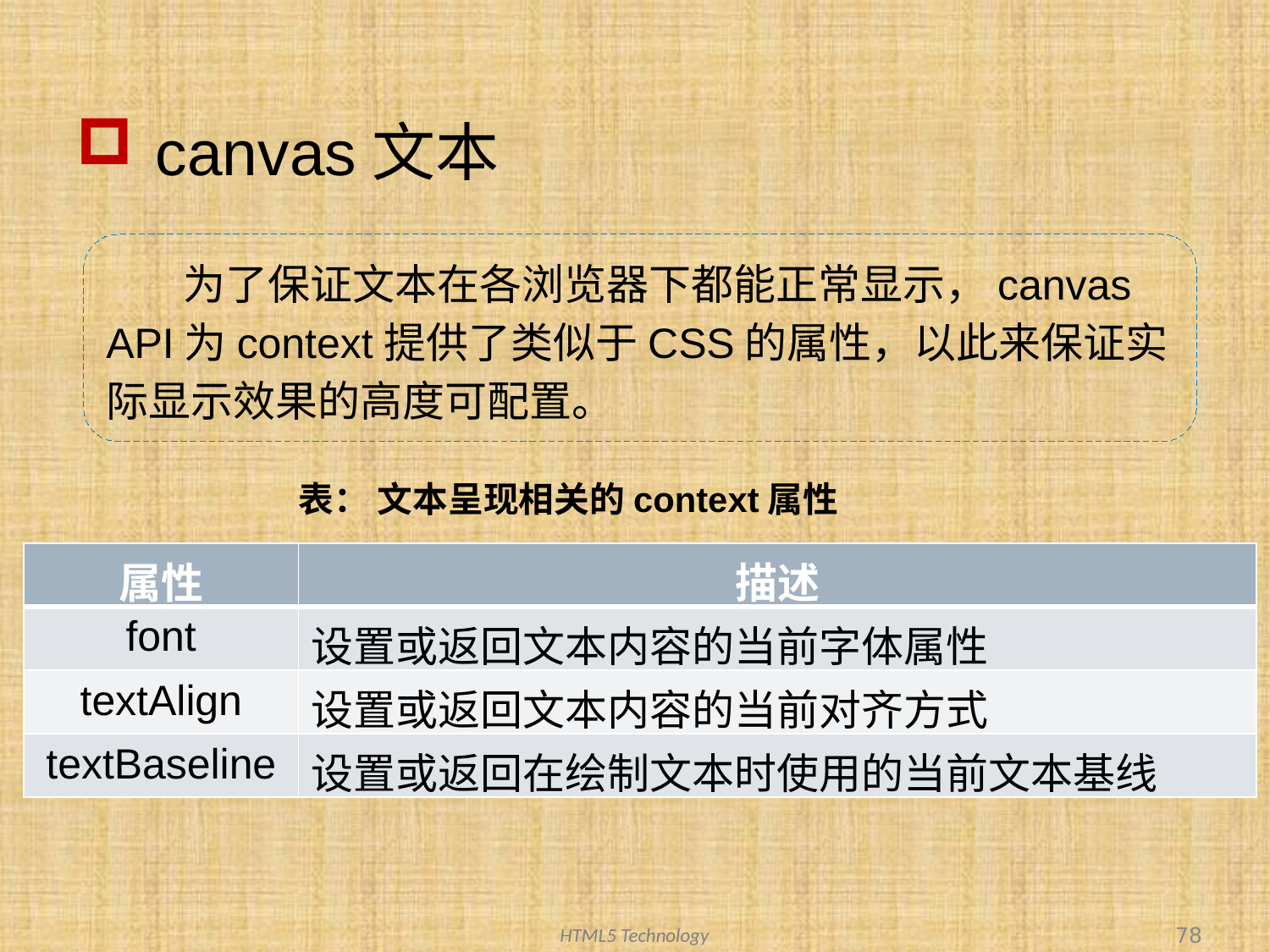

# canvas文本
       为了保证文本在各浏览器下都能正常显示，canvas API为context提供了类似于CSS的属性，以此来保证实际显示效果的高度可配置。
表： 文本呈现相关的context属性
| 属性 | 描述 |
| --- | --- |
| font | 设置或返回文本内容的当前字体属性 |
| textAlign | 设置或返回文本内容的当前对齐方式 |
| textBaseline | 设置或返回在绘制文本时使用的当前文本基线 |
78
HTML5 Technology